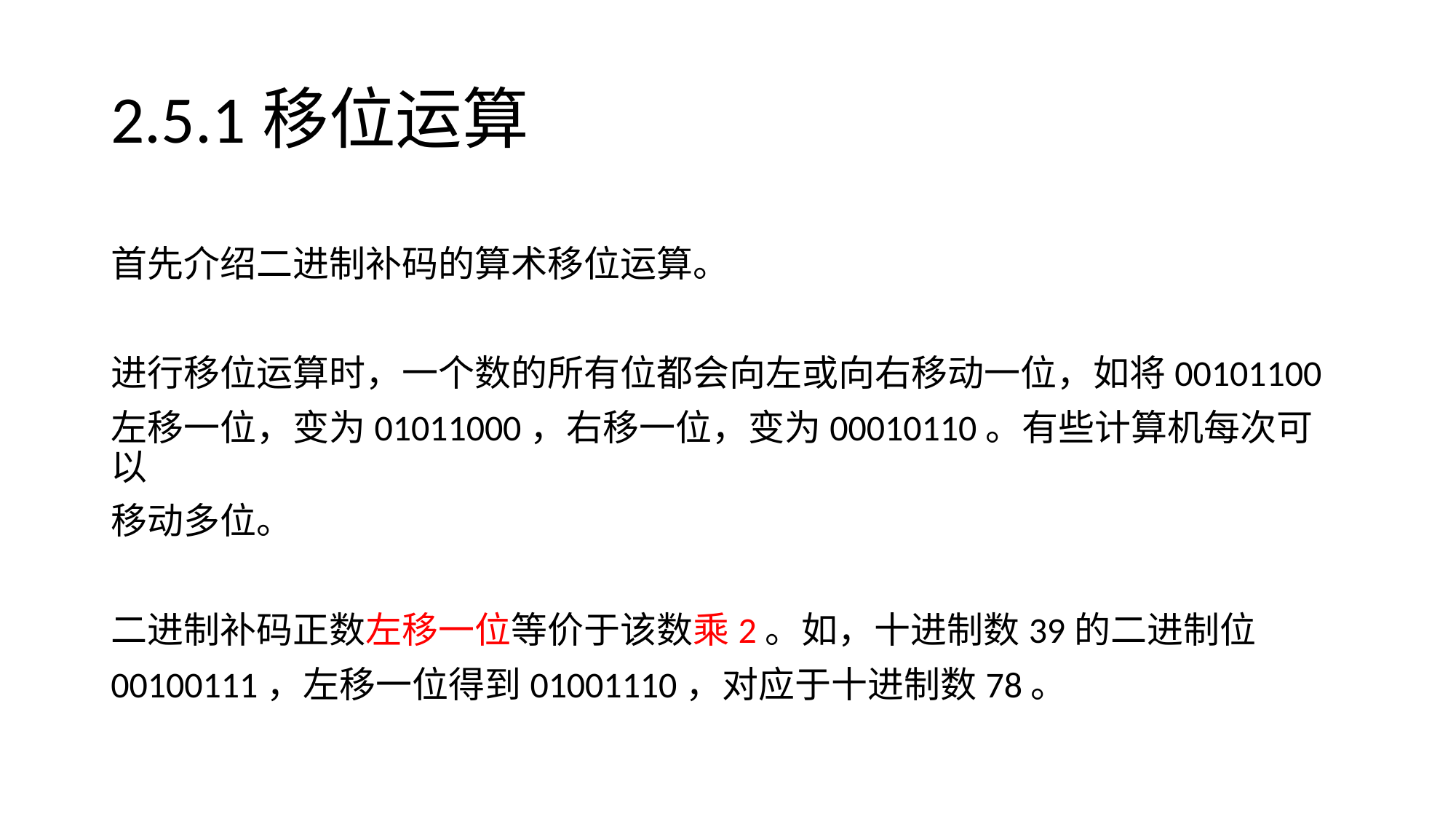

# 2.5.1移位运算

首先介绍二进制补码的算术移位运算。

进行移位运算时，一个数的所有位都会向左或向右移动一位，如将00101100
左移一位，变为01011000，右移一位，变为00010110。有些计算机每次可以
移动多位。

二进制补码正数左移一位等价于该数乘2。如，十进制数39的二进制位
00100111，左移一位得到01001110，对应于十进制数78。